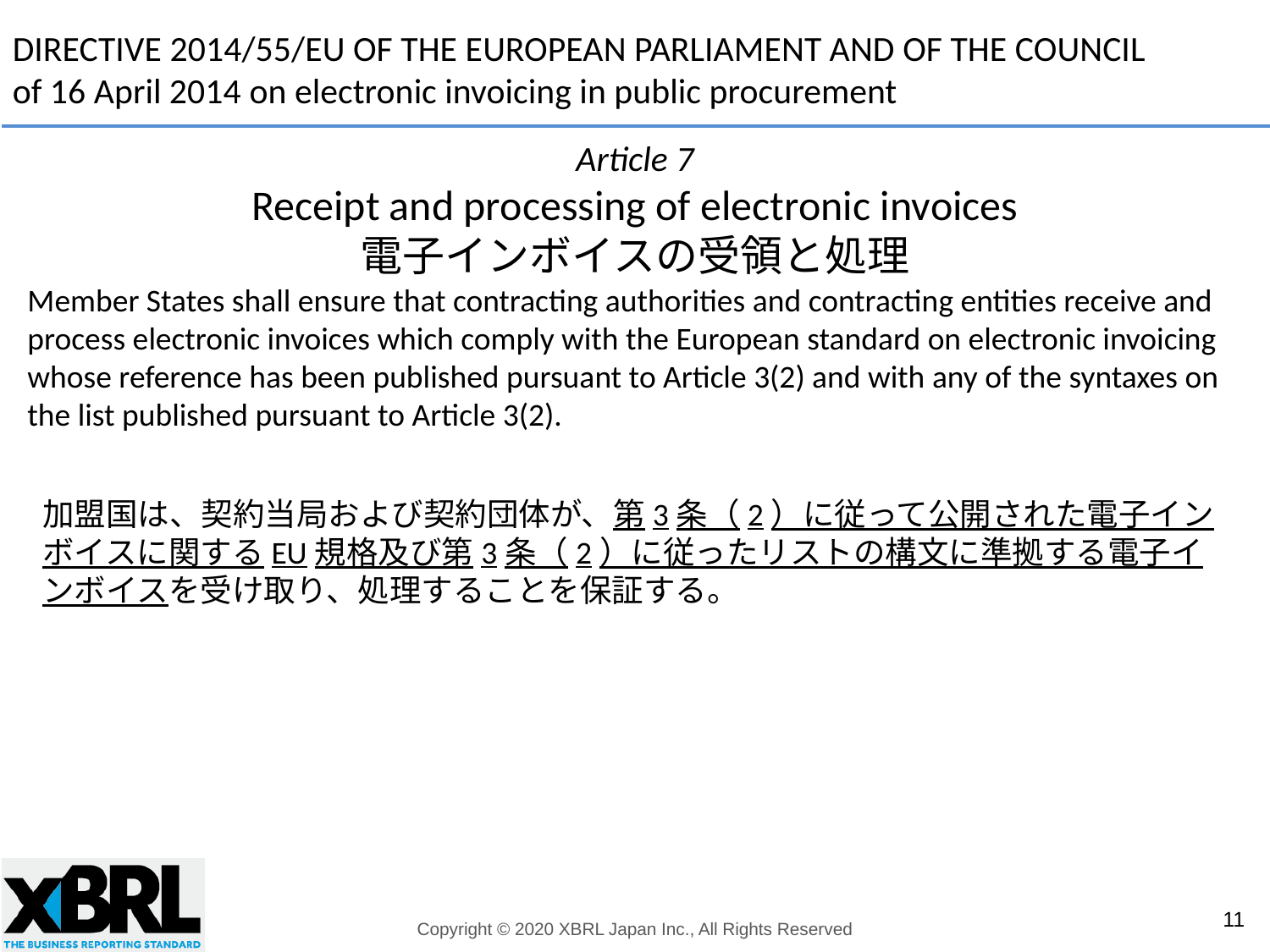

DIRECTIVE 2014/55/EU OF THE EUROPEAN PARLIAMENT AND OF THE COUNCIL
of 16 April 2014 on electronic invoicing in public procurement
Article 7
Receipt and processing of electronic invoices
電子インボイスの受領と処理
Member States shall ensure that contracting authorities and contracting entities receive and process electronic invoices which comply with the European standard on electronic invoicing whose reference has been published pursuant to Article 3(2) and with any of the syntaxes on the list published pursuant to Article 3(2).
加盟国は、契約当局および契約団体が、第3条（2）に従って公開された電子インボイスに関するEU規格及び第3条（2）に従ったリストの構文に準拠する電子インボイスを受け取り、処理することを保証する。